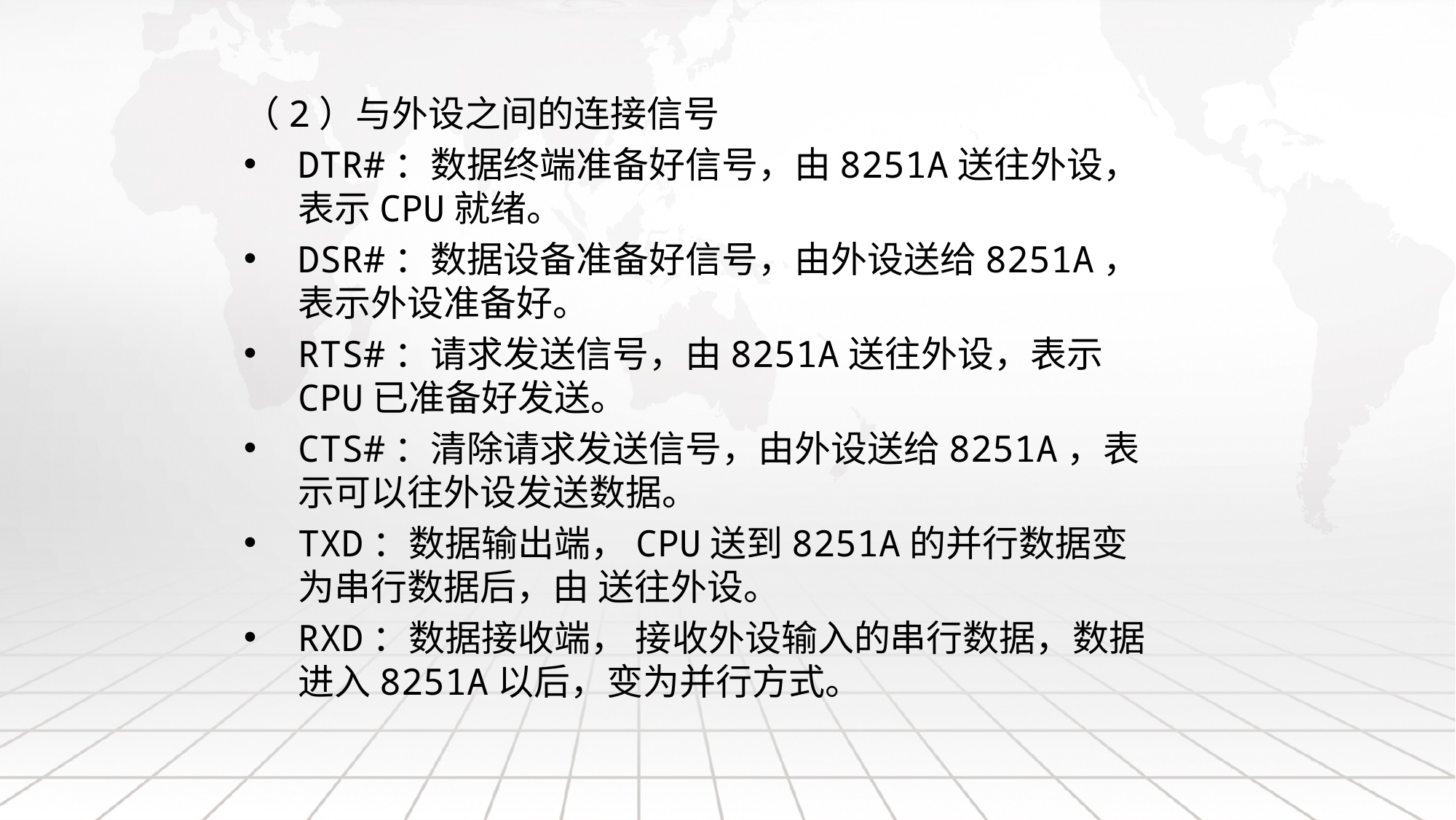

（2）与外设之间的连接信号
DTR#：数据终端准备好信号，由8251A送往外设，表示CPU就绪。
DSR#：数据设备准备好信号，由外设送给8251A，表示外设准备好。
RTS#：请求发送信号，由8251A送往外设，表示CPU已准备好发送。
CTS#：清除请求发送信号，由外设送给8251A，表示可以往外设发送数据。
TXD：数据输出端，CPU送到8251A的并行数据变为串行数据后，由 送往外设。
RXD：数据接收端， 接收外设输入的串行数据，数据进入8251A以后，变为并行方式。